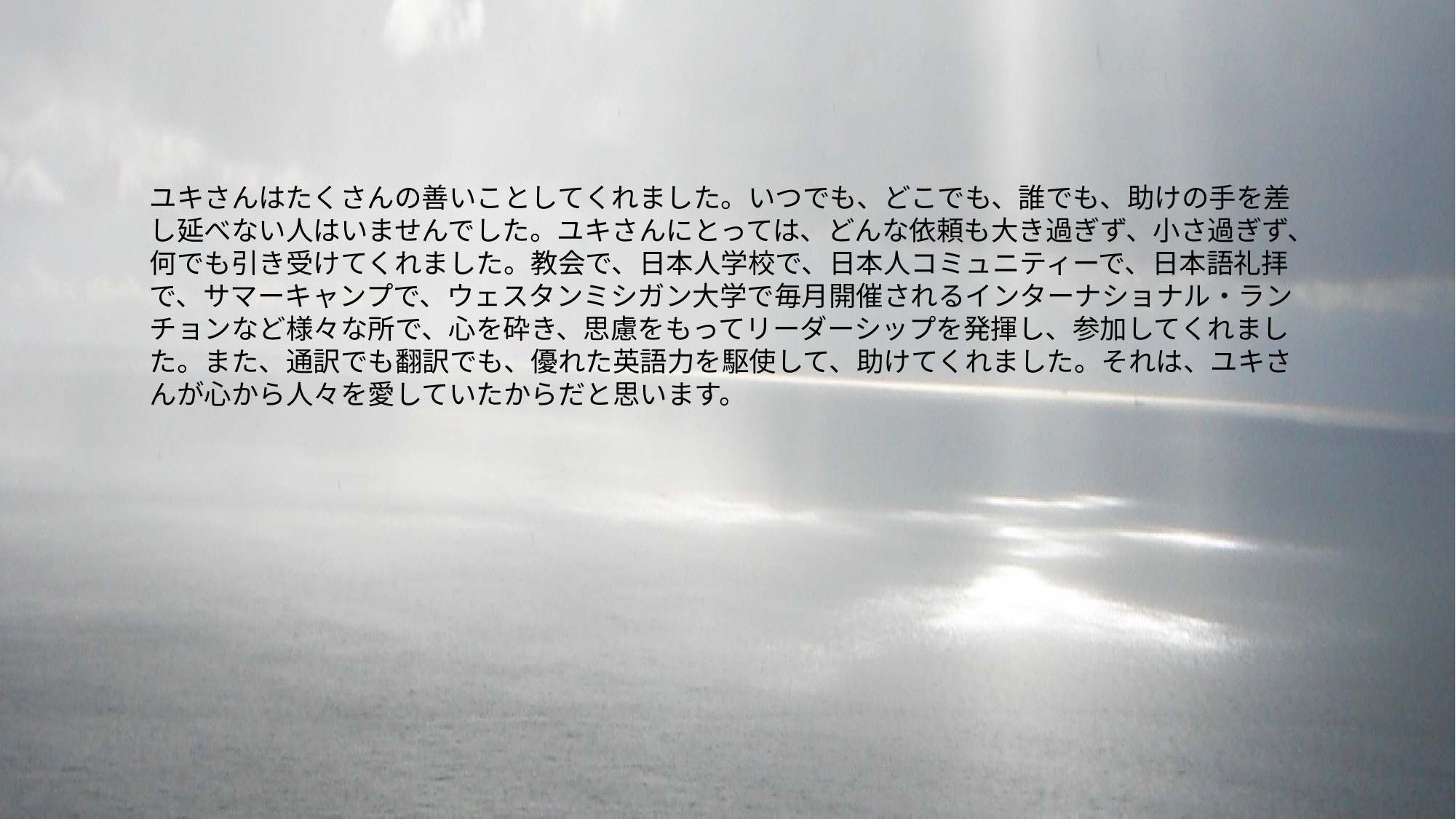

ユキさんはたくさんの善いことしてくれました。いつでも、どこでも、誰でも、助けの手を差し延べない人はいませんでした。ユキさんにとっては、どんな依頼も大き過ぎず、小さ過ぎず、何でも引き受けてくれました。教会で、日本人学校で、日本人コミュニティーで、日本語礼拝で、サマーキャンプで、ウェスタンミシガン大学で毎月開催されるインターナショナル・ランチョンなど様々な所で、心を砕き、思慮をもってリーダーシップを発揮し、参加してくれました。また、通訳でも翻訳でも、優れた英語力を駆使して、助けてくれました。それは、ユキさんが心から人々を愛していたからだと思います。